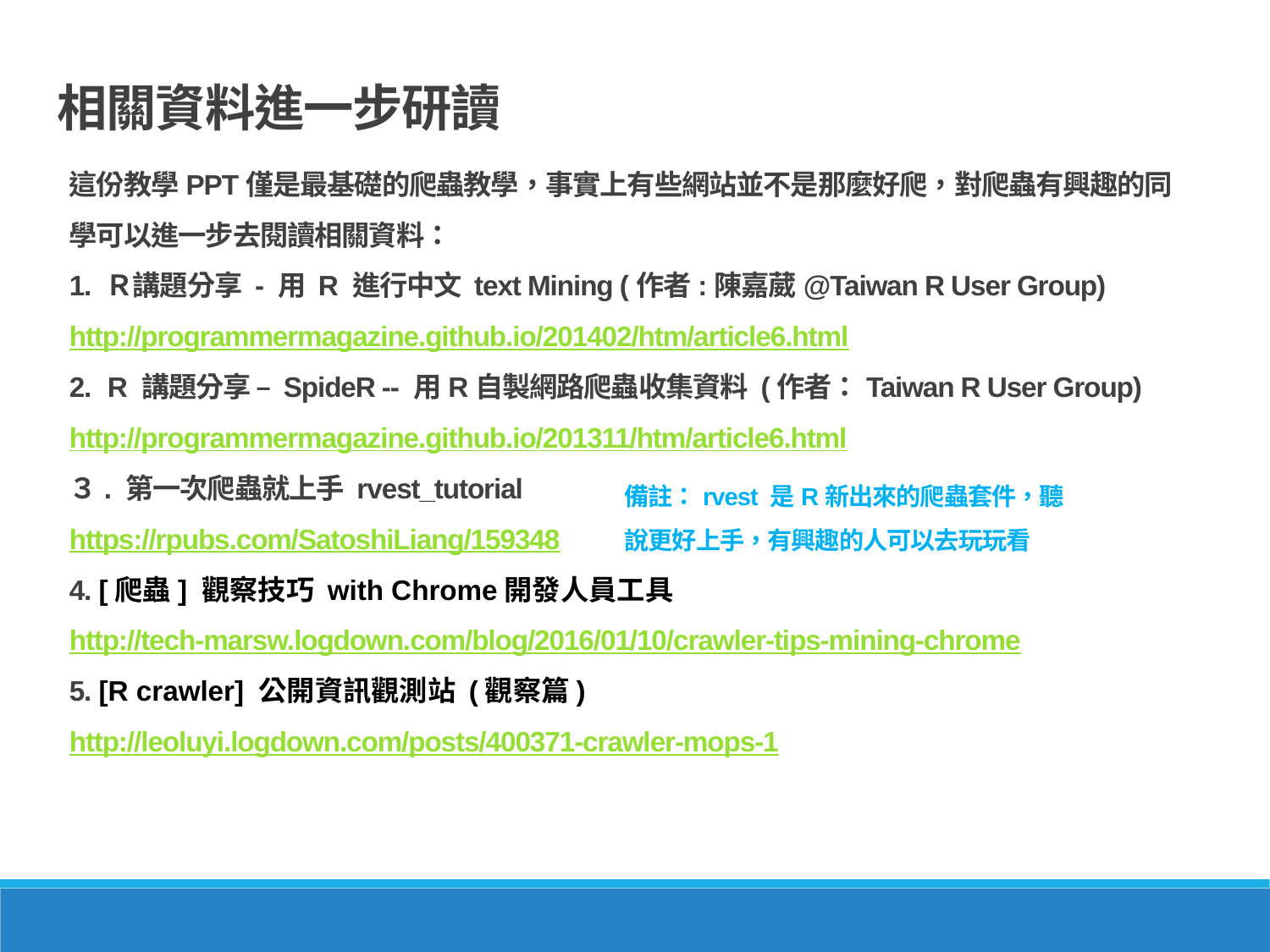

相關資料進一步研讀
這份教學PPT僅是最基礎的爬蟲教學，事實上有些網站並不是那麼好爬，對爬蟲有興趣的同學可以進一步去閱讀相關資料：
1. Ｒ講題分享 - 用 R 進行中文 text Mining (作者:陳嘉葳@Taiwan R User Group)
http://programmermagazine.github.io/201402/htm/article6.html
2.  R 講題分享 – SpideR -- 用R自製網路爬蟲收集資料 (作者：Taiwan R User Group)
http://programmermagazine.github.io/201311/htm/article6.html
３. 第一次爬蟲就上手 rvest_tutorial
https://rpubs.com/SatoshiLiang/159348
4. [爬蟲] 觀察技巧 with Chrome開發人員工具
http://tech-marsw.logdown.com/blog/2016/01/10/crawler-tips-mining-chrome
5. [R crawler] 公開資訊觀測站 (觀察篇)
http://leoluyi.logdown.com/posts/400371-crawler-mops-1

備註：rvest 是R新出來的爬蟲套件，聽說更好上手，有興趣的人可以去玩玩看